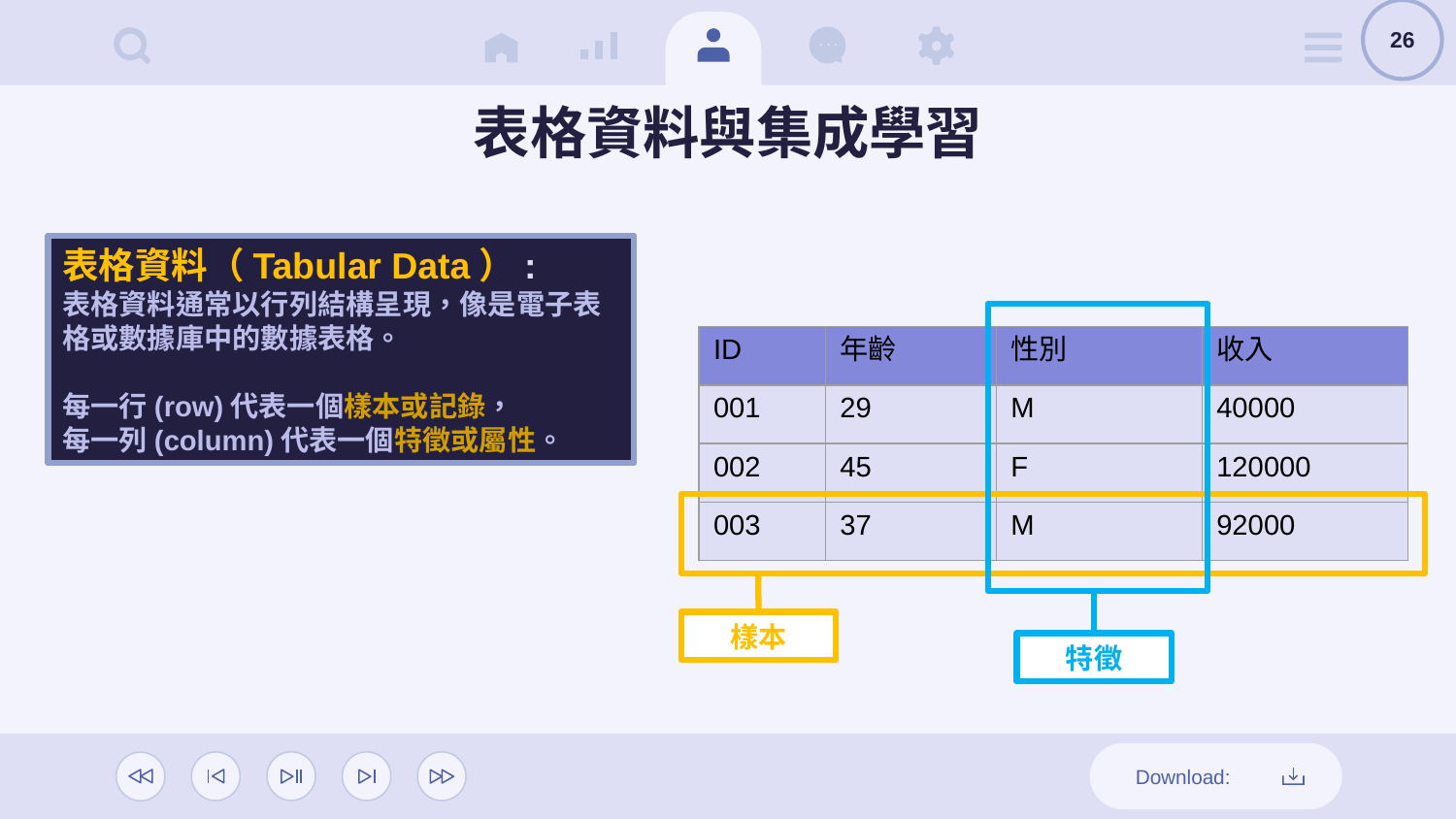

26
# 表格資料與集成學習
表格資料（Tabular Data）:
表格資料通常以行列結構呈現，像是電子表格或數據庫中的數據表格。

每一行(row)代表一個樣本或記錄，
每一列(column)代表一個特徵或屬性。

| ID | 年齡 | 性別 | 收入 |
| --- | --- | --- | --- |
| 001 | 29 | M | 40000 |
| 002 | 45 | F | 120000 |
| 003 | 37 | M | 92000 |

樣本
特徵